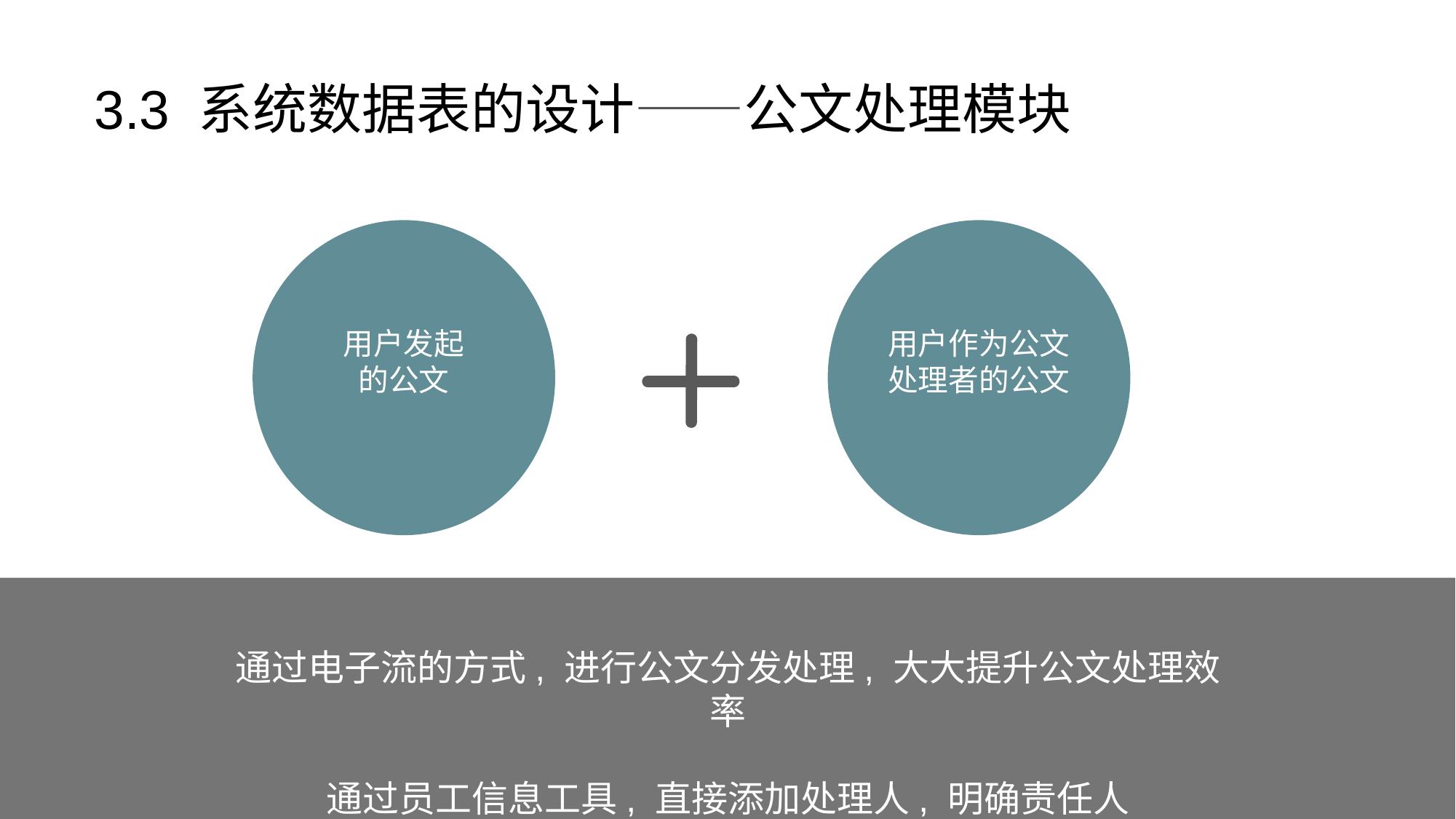

3.3 系统数据表的设计——公文处理模块
用户发起
的公文

用户作为公文处理者的公文

通过电子流的方式, 进行公文分发处理, 大大提升公文处理效率

通过员工信息工具, 直接添加处理人, 明确责任人